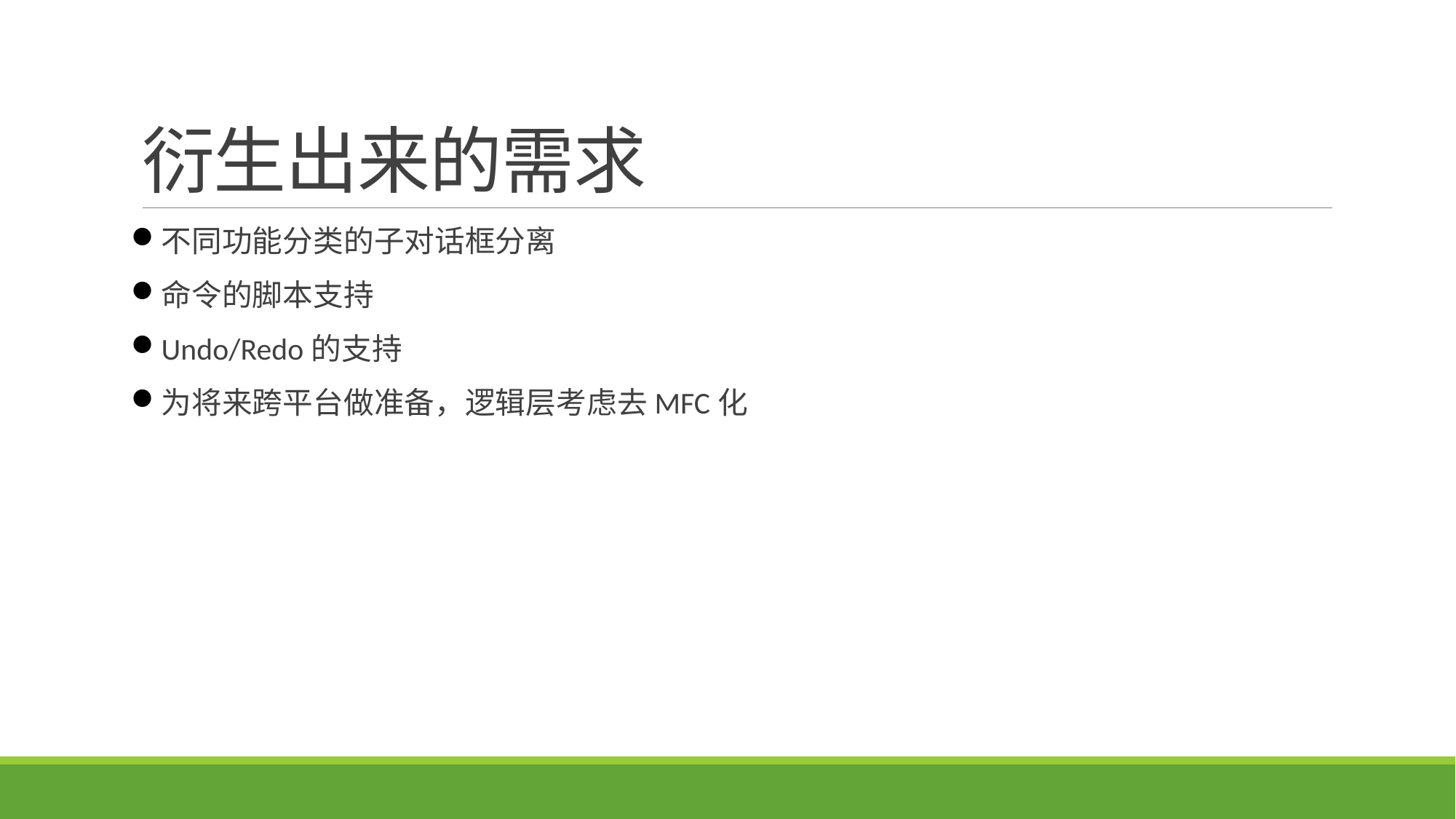

# 衍生出来的需求
不同功能分类的子对话框分离
命令的脚本支持
Undo/Redo的支持
为将来跨平台做准备，逻辑层考虑去MFC化